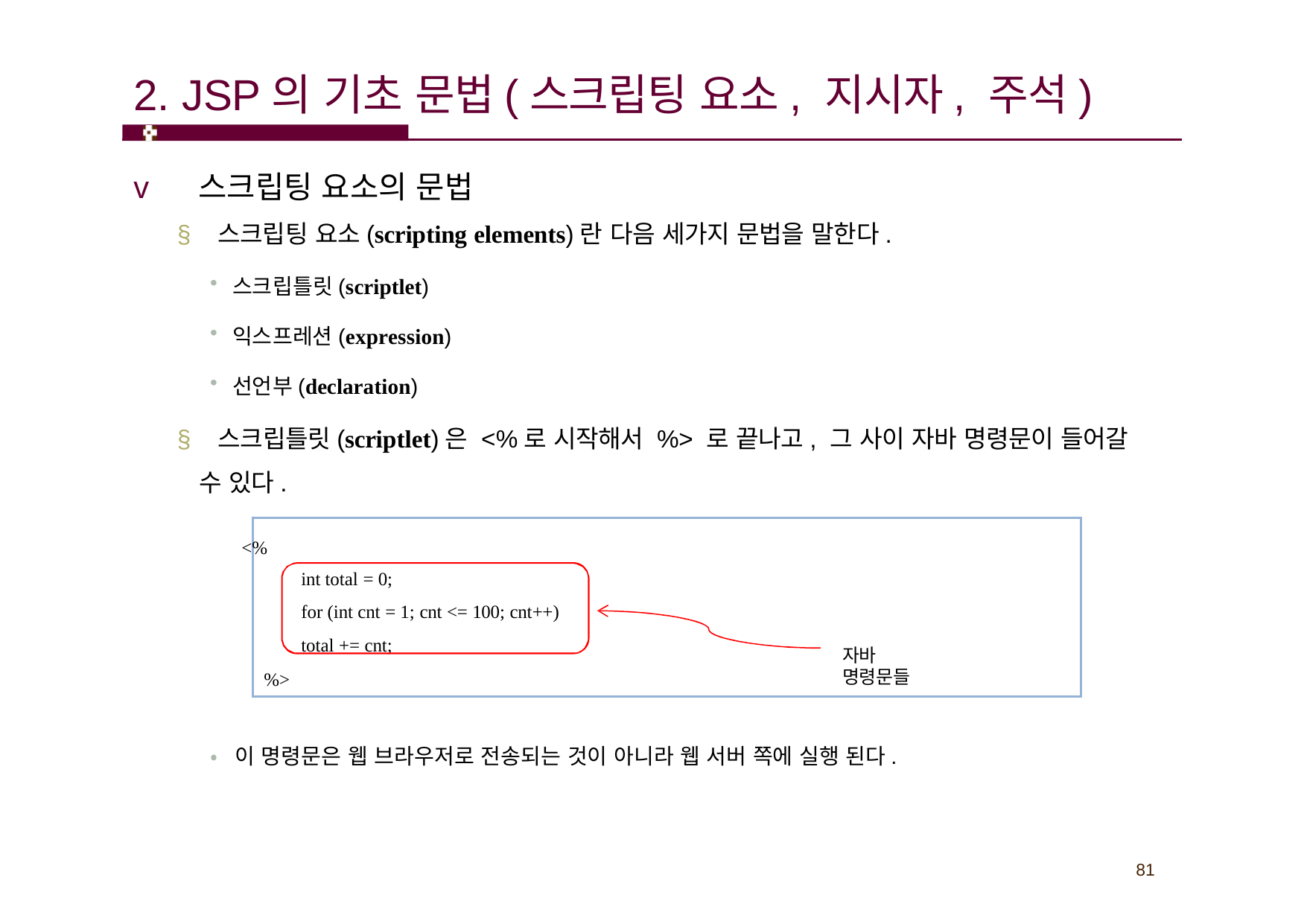

# 2. JSP의 기초 문법(스크립팅 요소, 지시자, 주석)

v  스크립팅 요소의 문법
§  스크립팅 요소(scripting elements)란 다음 세가지 문법을 말한다.

스크립틀릿(scriptlet)

익스프레션(expression)

선언부(declaration)
§  스크립틀릿(scriptlet)은 <%로 시작해서 %> 로 끝나고, 그 사이 자바 명령문이 들어갈 수 있다.

<%

int total = 0;
for (int cnt = 1; cnt <= 100; cnt++) total += cnt;

자바 명령문들
%>

•  이 명령문은 웹 브라우저로 전송되는 것이 아니라 웹 서버 쪽에 실행 된다.

81